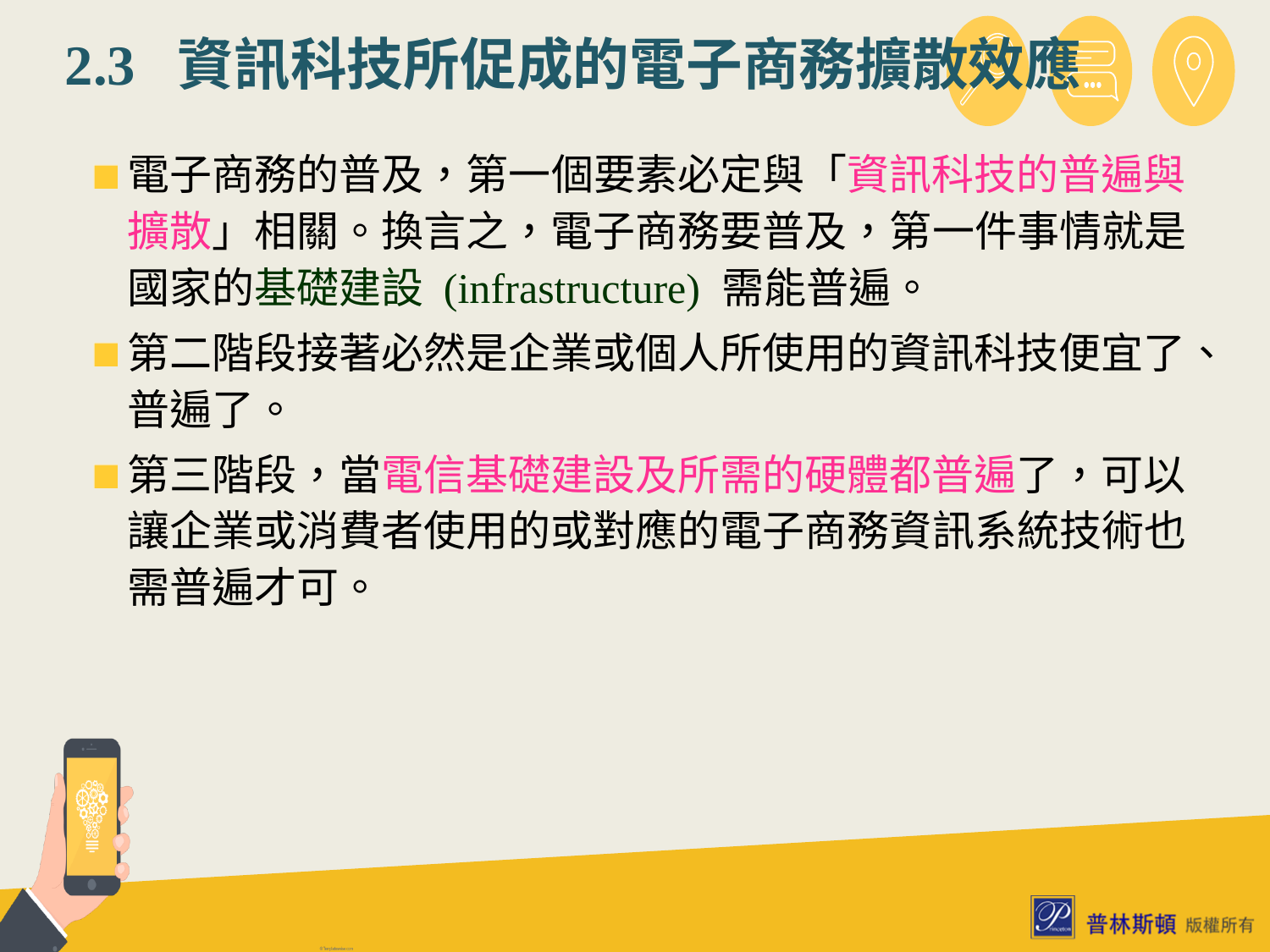

# 2.3  資訊科技所促成的電子商務擴散效應
電子商務的普及，第一個要素必定與「資訊科技的普遍與擴散」相關。換言之，電子商務要普及，第一件事情就是國家的基礎建設 (infrastructure) 需能普遍。
第二階段接著必然是企業或個人所使用的資訊科技便宜了、普遍了。
第三階段，當電信基礎建設及所需的硬體都普遍了，可以讓企業或消費者使用的或對應的電子商務資訊系統技術也需普遍才可。